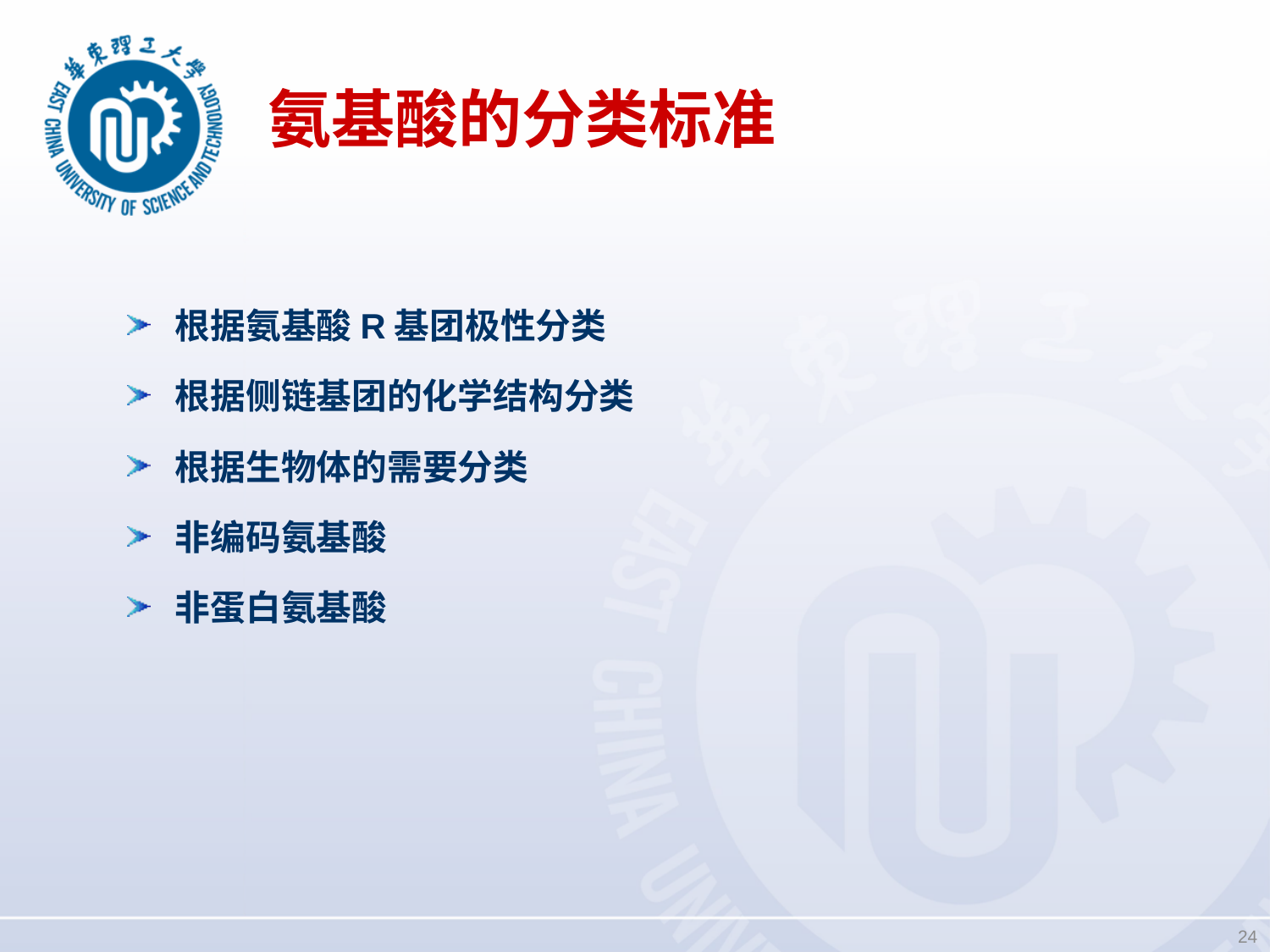

# 氨基酸的分类标准
根据氨基酸R基团极性分类
根据侧链基团的化学结构分类
根据生物体的需要分类
非编码氨基酸
非蛋白氨基酸
24